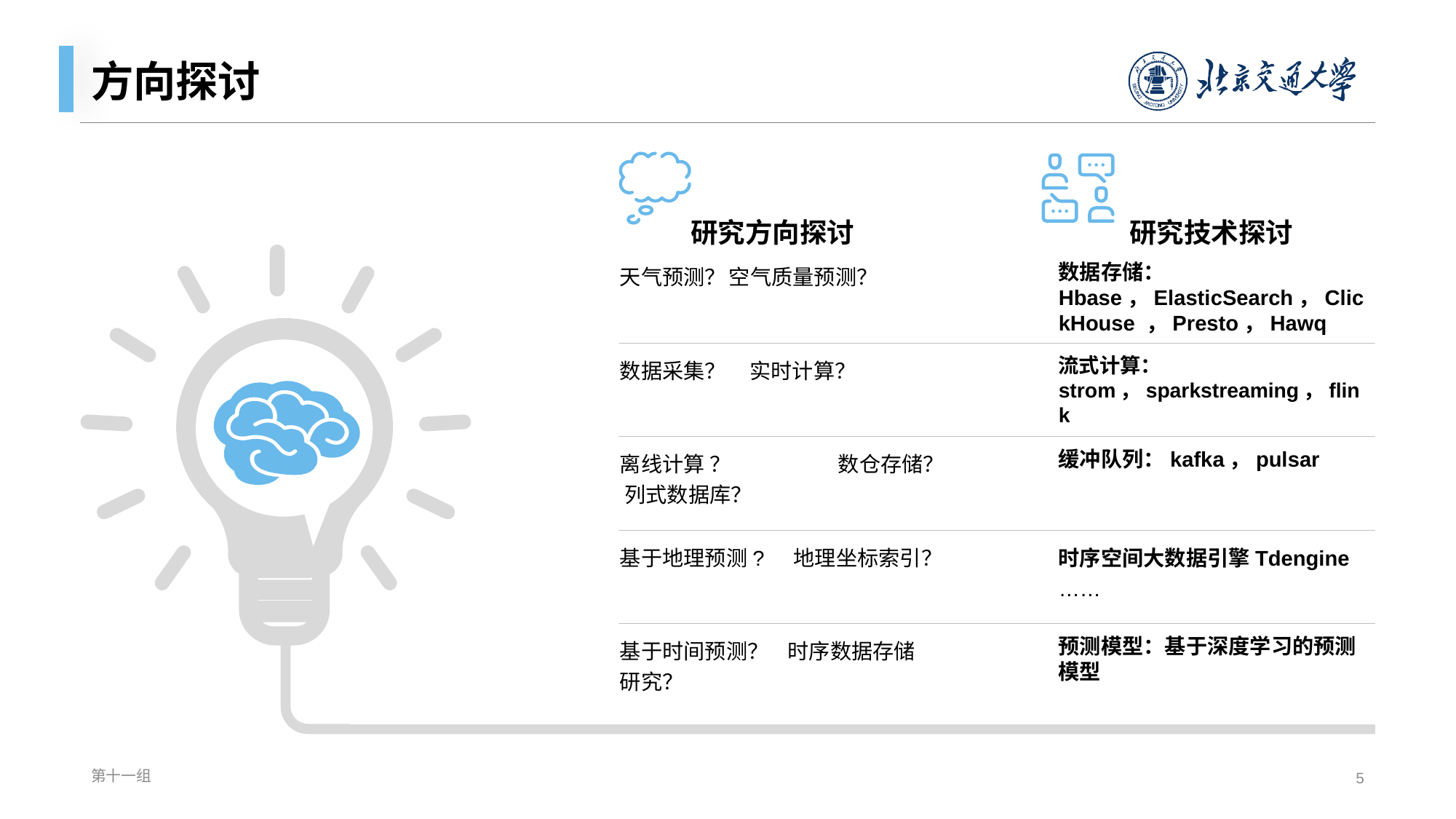

# 方向探讨

研究方向探讨
天气预测？	空气质量预测？
研究技术探讨
数据存储：Hbase，ElasticSearch，ClickHouse ，Presto，Hawq

数据采集？     实时计算？
流式计算：strom，sparkstreaming，flink

离线计算 ？ 	数仓存储？ 列式数据库？
缓冲队列：kafka，pulsar
基于地理预测?    地理坐标索引？
时序空间大数据引擎Tdengine ……
基于时间预测？    时序数据存储研究？
预测模型：基于深度学习的预测模型
第十一组
5